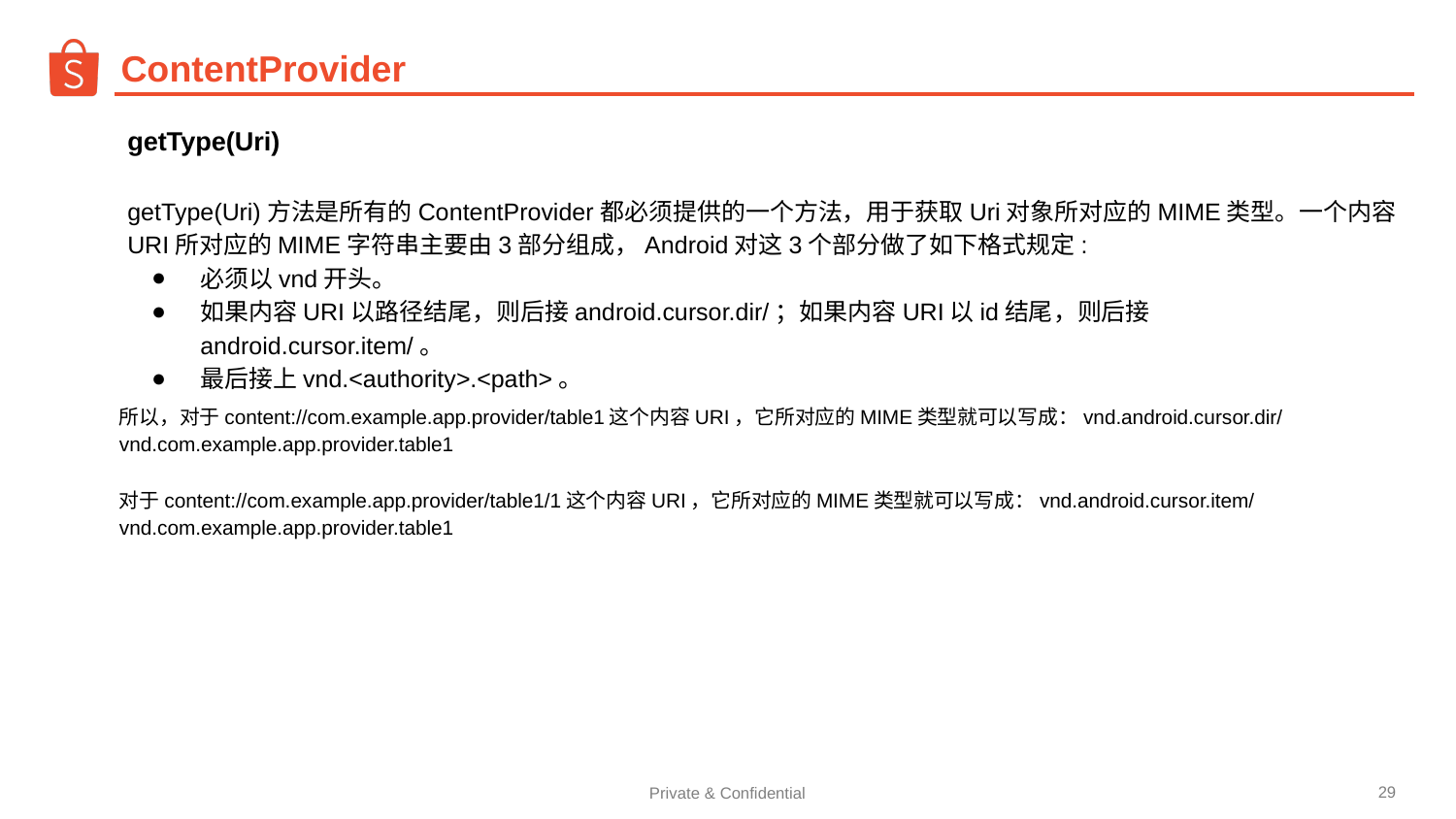

# ContentProvider
getType(Uri)

getType(Uri)方法是所有的ContentProvider都必须提供的一个方法，用于获取Uri对象所对应的MIME类型。一个内容URI所对应的MIME字符串主要由3部分组成，Android对这3个部分做了如下格式规定:
必须以vnd开头。
如果内容URI以路径结尾，则后接android.cursor.dir/；如果内容URI以id结尾，则后接android.cursor.item/。
最后接上vnd.<authority>.<path>。
所以，对于content://com.example.app.provider/table1这个内容URI，它所对应的MIME类型就可以写成：vnd.android.cursor.dir/vnd.com.example.app.provider.table1

对于content://com.example.app.provider/table1/1这个内容URI，它所对应的MIME类型就可以写成：vnd.android.cursor.item/vnd.com.example.app.provider.table1

简介
29